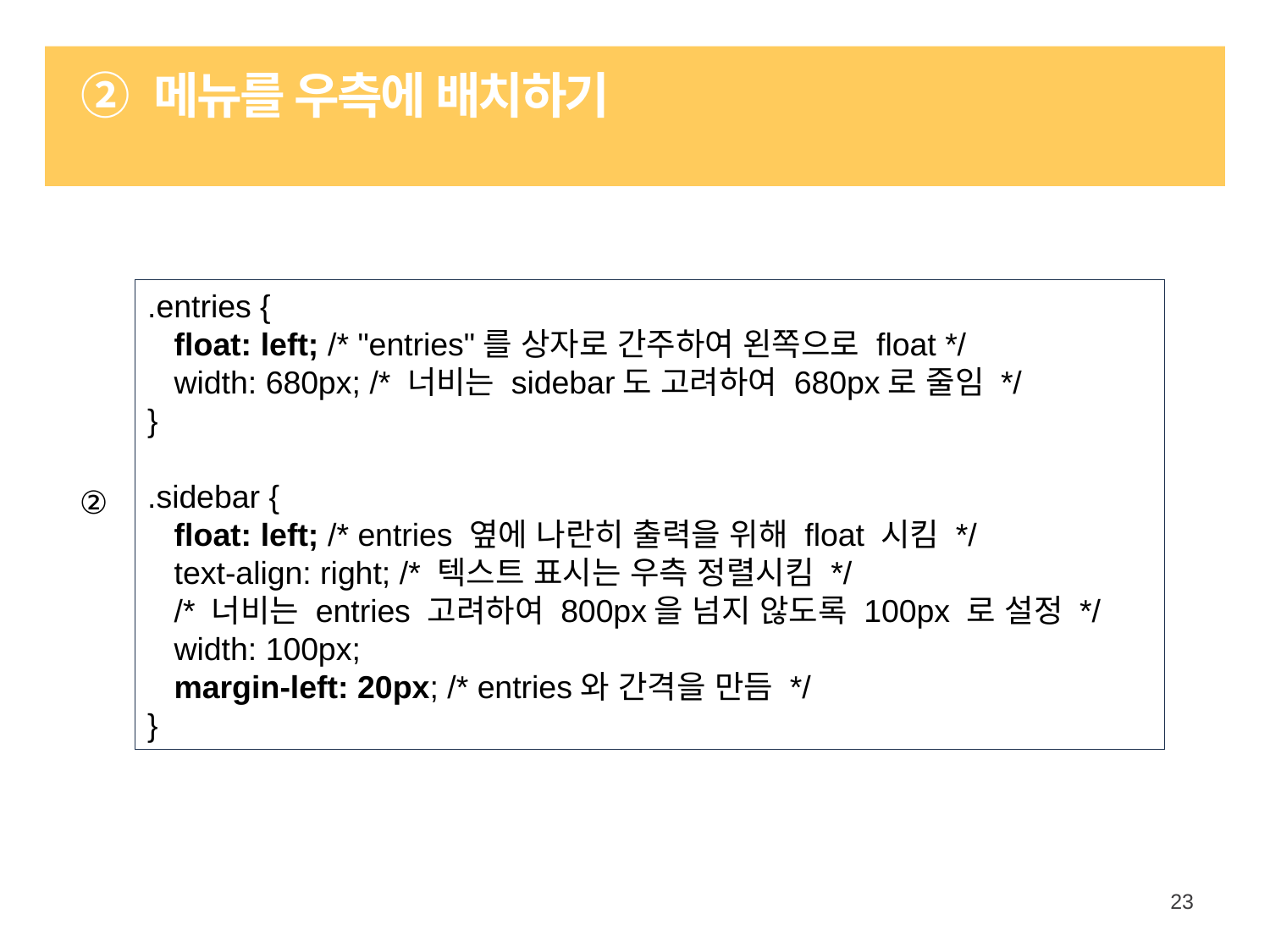

# ② 메뉴를 우측에 배치하기
.entries {
   float: left; /* "entries"를 상자로 간주하여 왼쪽으로 float */
   width: 680px; /* 너비는 sidebar도 고려하여 680px로 줄임 */
}

.sidebar {
   float: left; /* entries 옆에 나란히 출력을 위해 float 시킴 */
   text-align: right; /* 텍스트 표시는 우측 정렬시킴 */
   /* 너비는 entries 고려하여 800px을 넘지 않도록 100px 로 설정 */
   width: 100px;
   margin-left: 20px; /* entries와 간격을 만듬 */
}
②
23